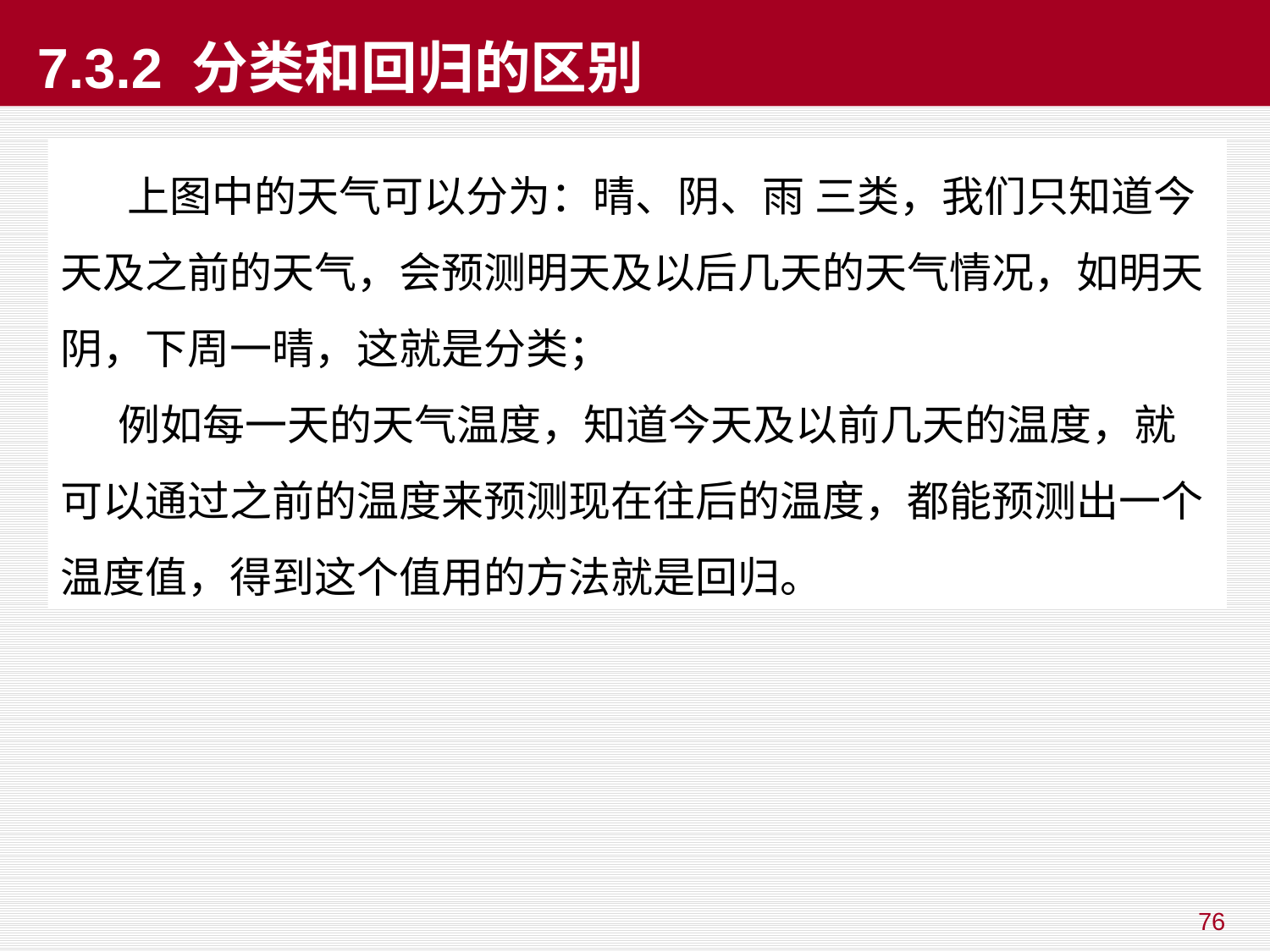

# 7.3.2 分类和回归的区别
      上图中的天气可以分为：晴、阴、雨 三类，我们只知道今天及之前的天气，会预测明天及以后几天的天气情况，如明天阴，下周一晴，这就是分类；
     例如每一天的天气温度，知道今天及以前几天的温度，就可以通过之前的温度来预测现在往后的温度，都能预测出一个温度值，得到这个值用的方法就是回归。
76